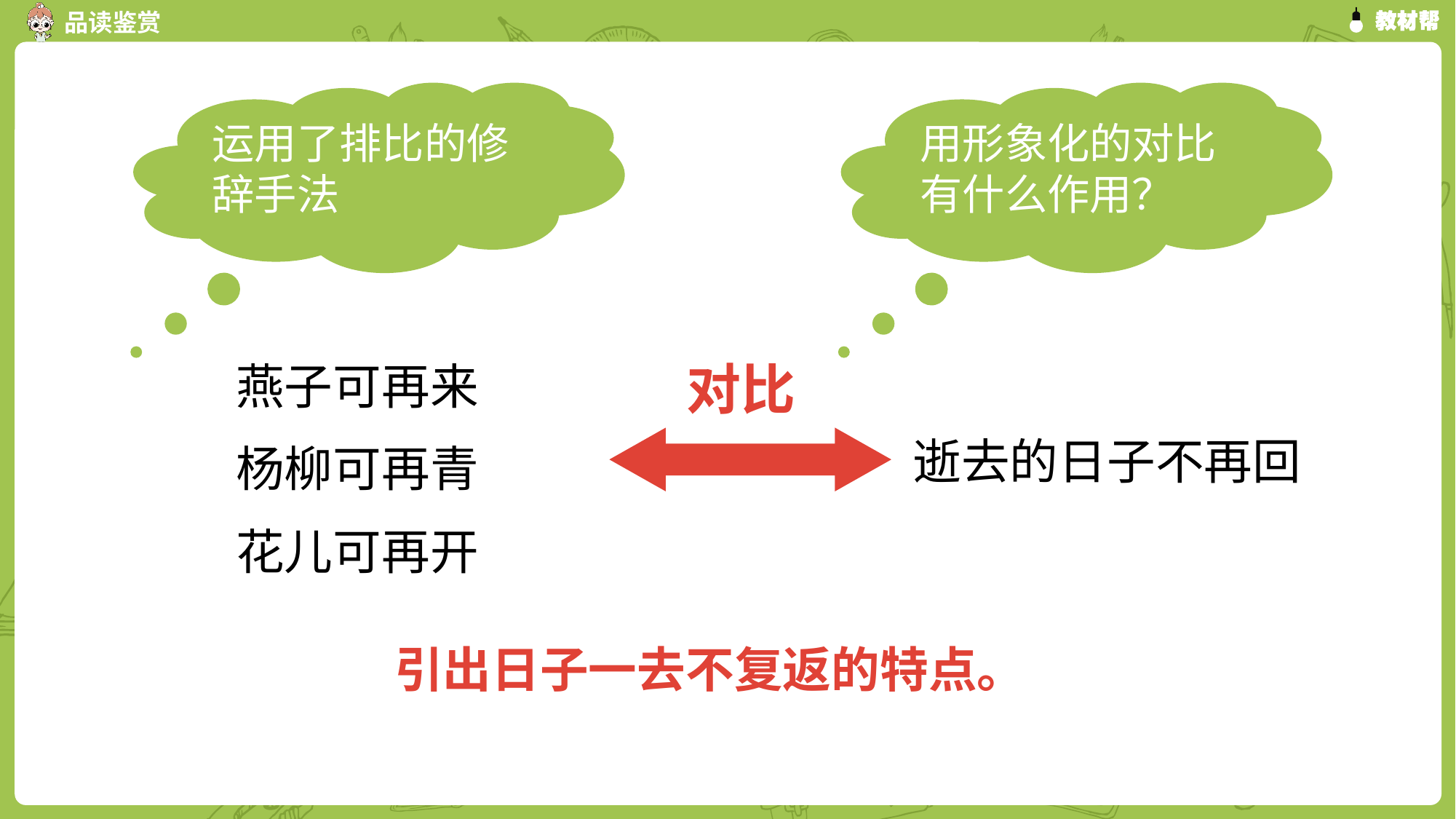

运用了排比的修辞手法
用形象化的对比有什么作用？
对比
燕子可再来
杨柳可再青
花儿可再开
逝去的日子不再回

引出日子一去不复返的特点。